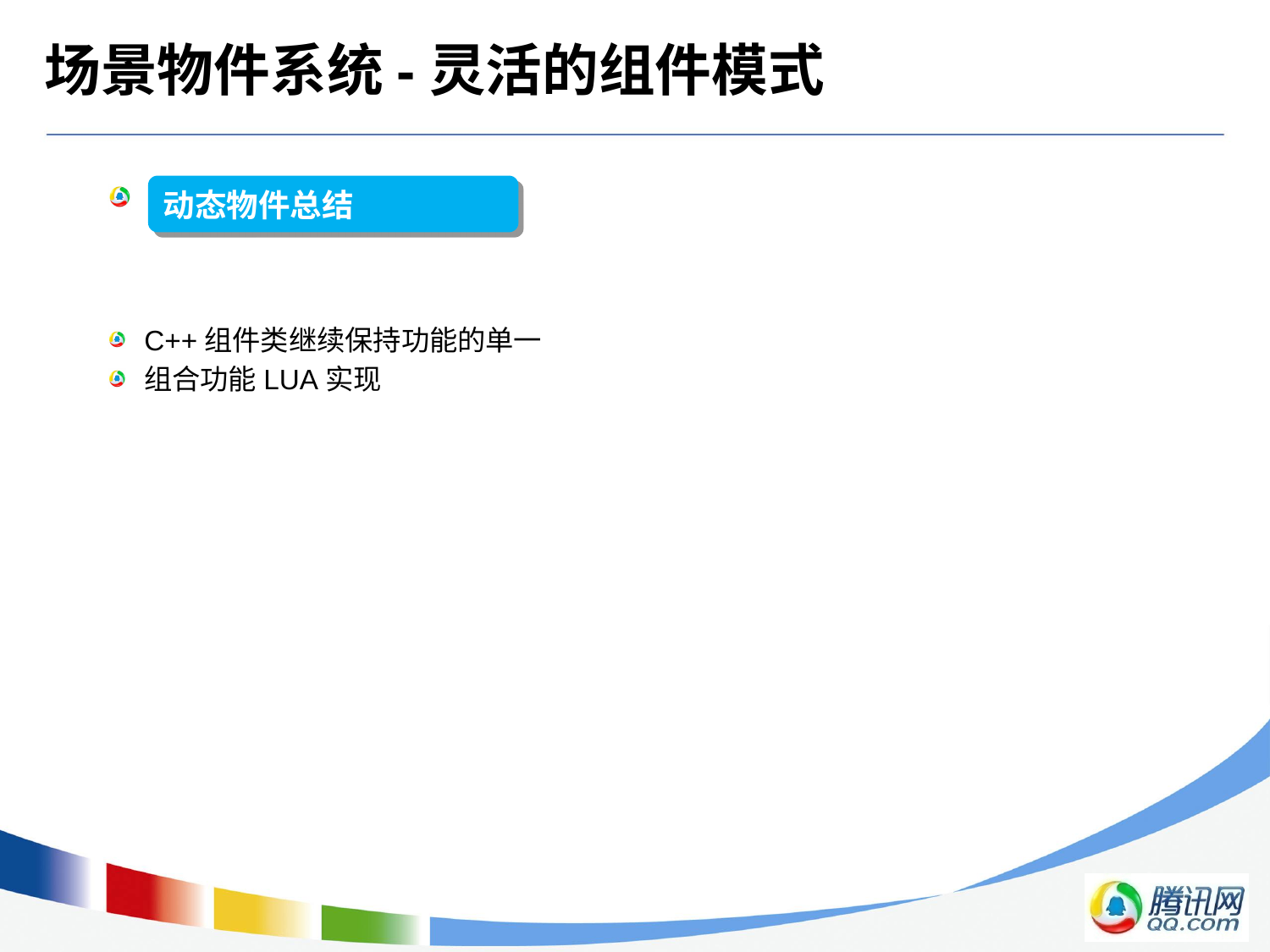

# 场景物件系统-灵活的组件模式
 充分利用LUA

C++组件类继续保持功能的单一
组合功能LUA实现
动态物件总结